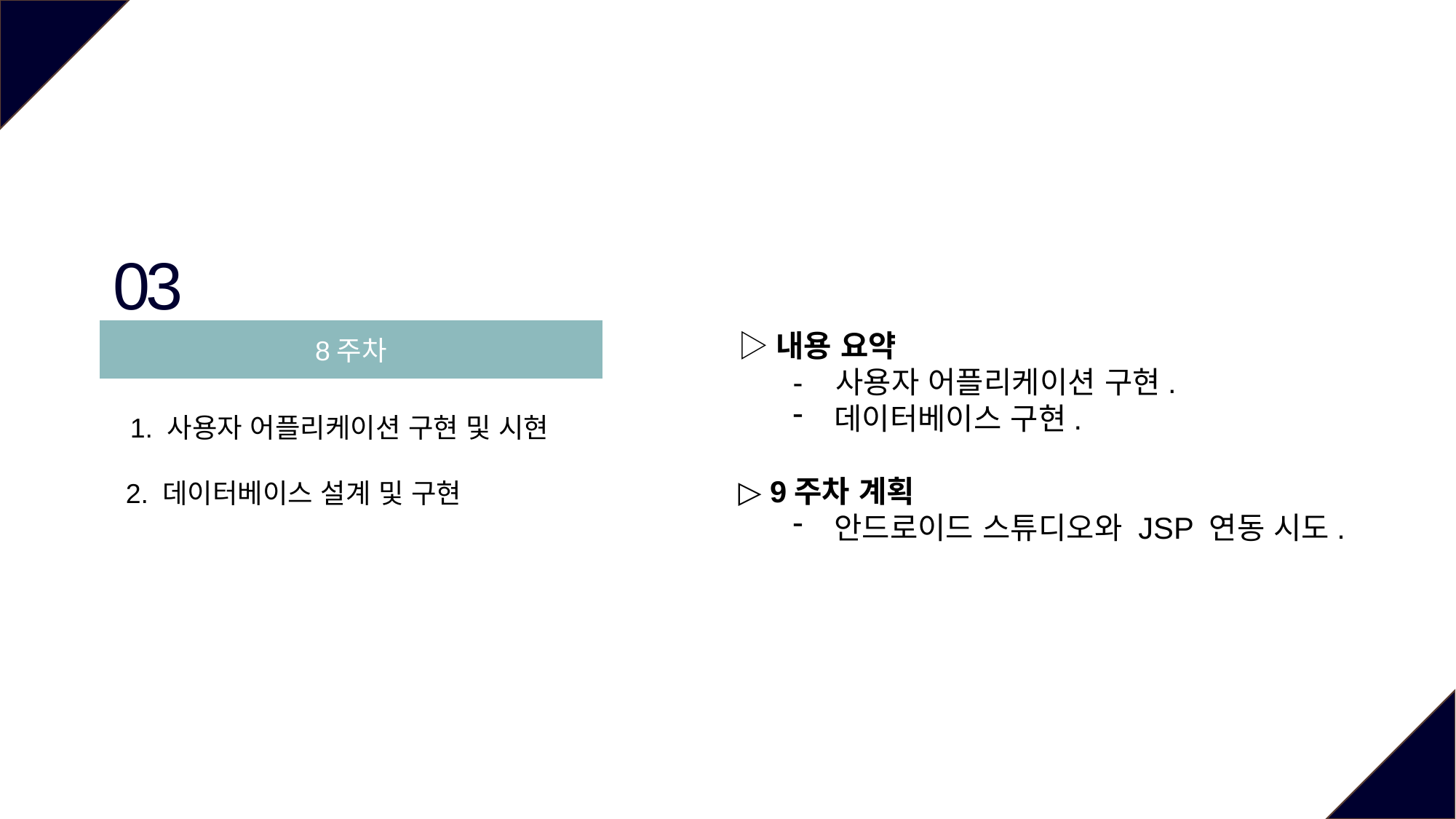

03
8주차
▷내용 요약
-   사용자 어플리케이션 구현.
데이터베이스 구현.

▷ 9주차 계획
안드로이드 스튜디오와 JSP 연동 시도.
1. 사용자 어플리케이션 구현 및 시현
2. 데이터베이스 설계 및 구현